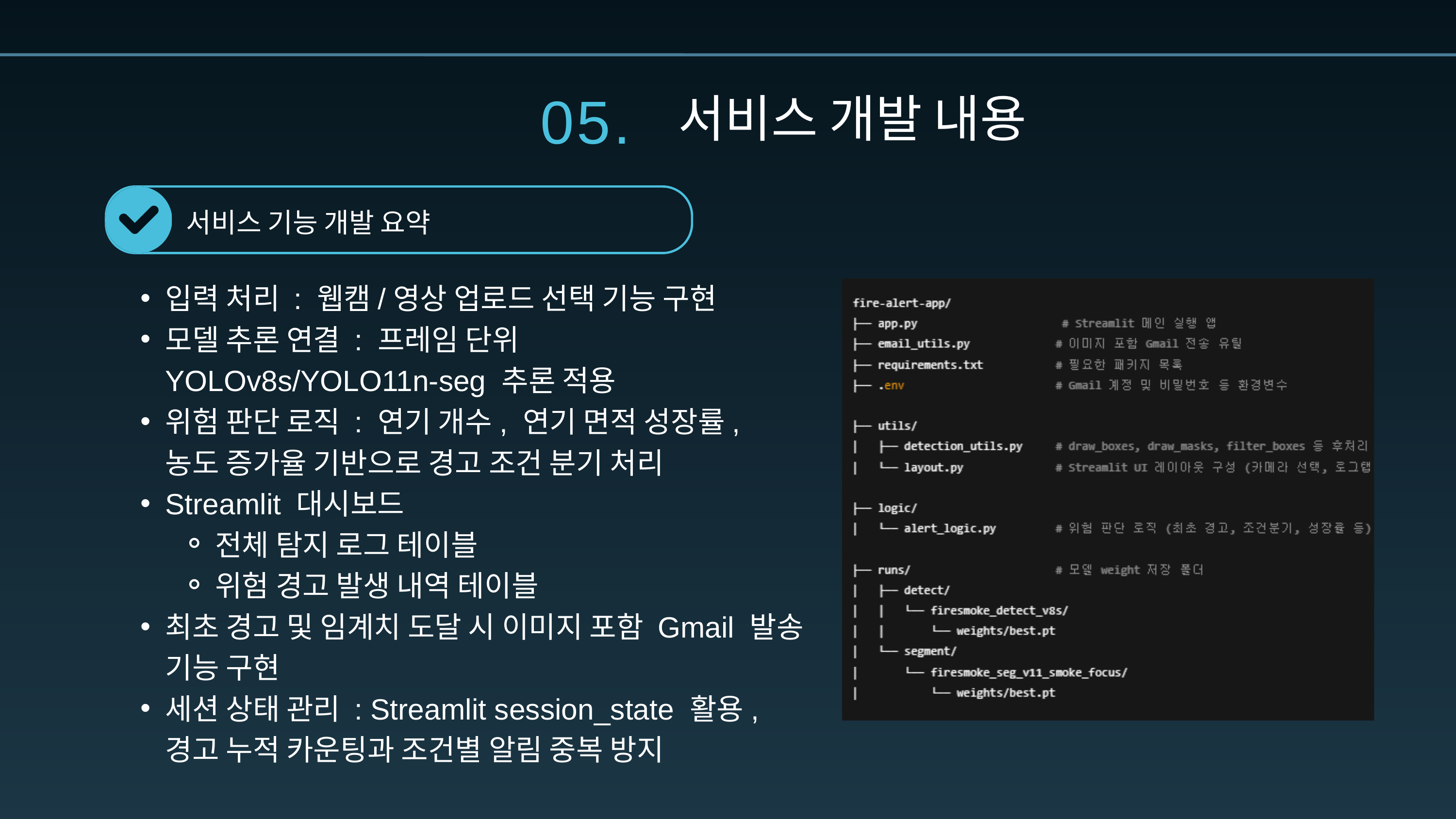

05.
서비스 개발 내용

서비스 기능 개발 요약
입력 처리 : 웹캠/영상 업로드 선택 기능 구현
모델 추론 연결 : 프레임 단위 YOLOv8s/YOLO11n-seg 추론 적용
위험 판단 로직 : 연기 개수, 연기 면적 성장률, 농도 증가율 기반으로 경고 조건 분기 처리
Streamlit 대시보드
전체 탐지 로그 테이블
위험 경고 발생 내역 테이블
최초 경고 및 임계치 도달 시 이미지 포함 Gmail 발송 기능 구현
세션 상태 관리 : Streamlit session_state 활용, 경고 누적 카운팅과 조건별 알림 중복 방지